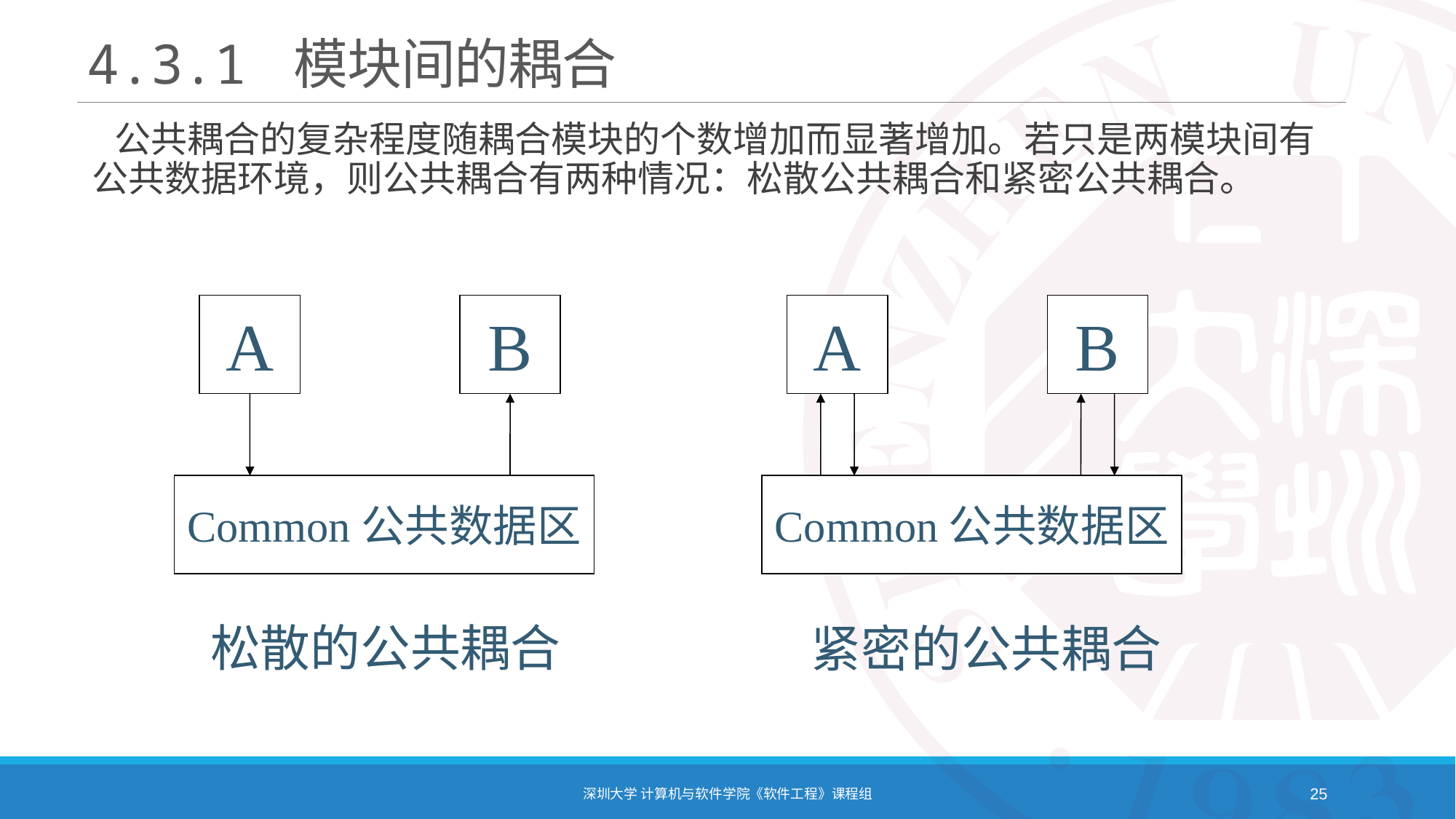

# 4.3.1 模块间的耦合
   公共耦合的复杂程度随耦合模块的个数增加而显著增加。若只是两模块间有公共数据环境，则公共耦合有两种情况：松散公共耦合和紧密公共耦合。
A
B

Common公共数据区
A
B

Common公共数据区
松散的公共耦合
紧密的公共耦合
深圳大学 计算机与软件学院《软件工程》课程组
25